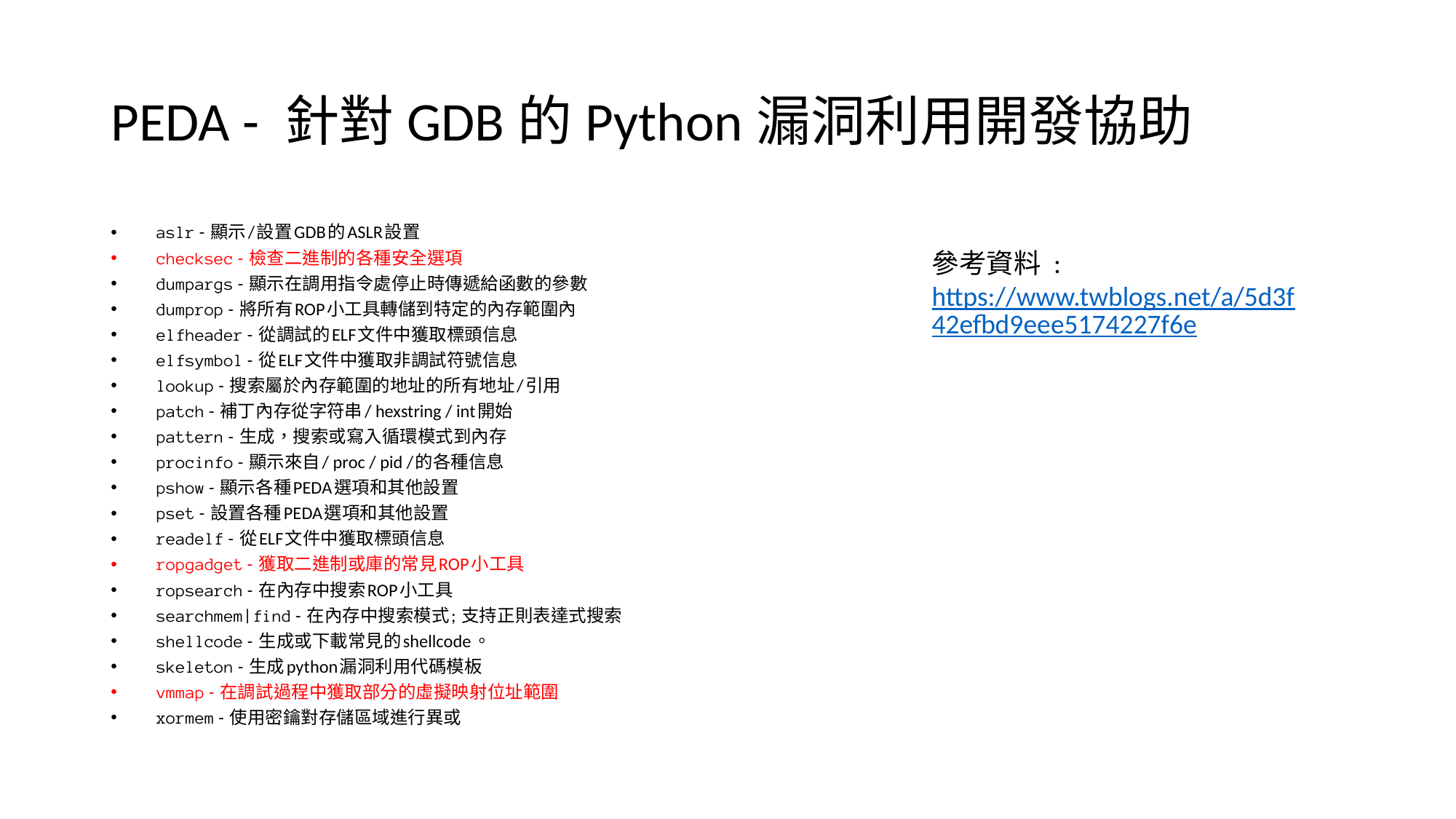

# PEDA - 針對GDB的Python漏洞利用開發協助
aslr - 顯示/設置GDB的ASLR設置
checksec - 檢查二進制的各種安全選項
dumpargs - 顯示在調用指令處停止時傳遞給函數的參數
dumprop - 將所有ROP小工具轉儲到特定的內存範圍內
elfheader - 從調試的ELF文件中獲取標頭信息
elfsymbol - 從ELF文件中獲取非調試符號信息
lookup - 搜索屬於內存範圍的地址的所有地址/引用
patch - 補丁內存從字符串/ hexstring / int開始
pattern - 生成，搜索或寫入循環模式到內存
procinfo - 顯示來自/ proc / pid /的各種信息
pshow - 顯示各種PEDA選項和其他設置
pset - 設置各種PEDA選項和其他設置
readelf - 從ELF文件中獲取標頭信息
ropgadget - 獲取二進制或庫的常見ROP小工具
ropsearch - 在內存中搜索ROP小工具
searchmem|find - 在內存中搜索模式; 支持正則表達式搜索
shellcode - 生成或下載常見的shellcode。
skeleton - 生成python漏洞利用代碼模板
vmmap - 在調試過程中獲取部分的虛擬映射位址範圍
xormem - 使用密鑰對存儲區域進行異或

參考資料 :
https://www.twblogs.net/a/5d3f42efbd9eee5174227f6e